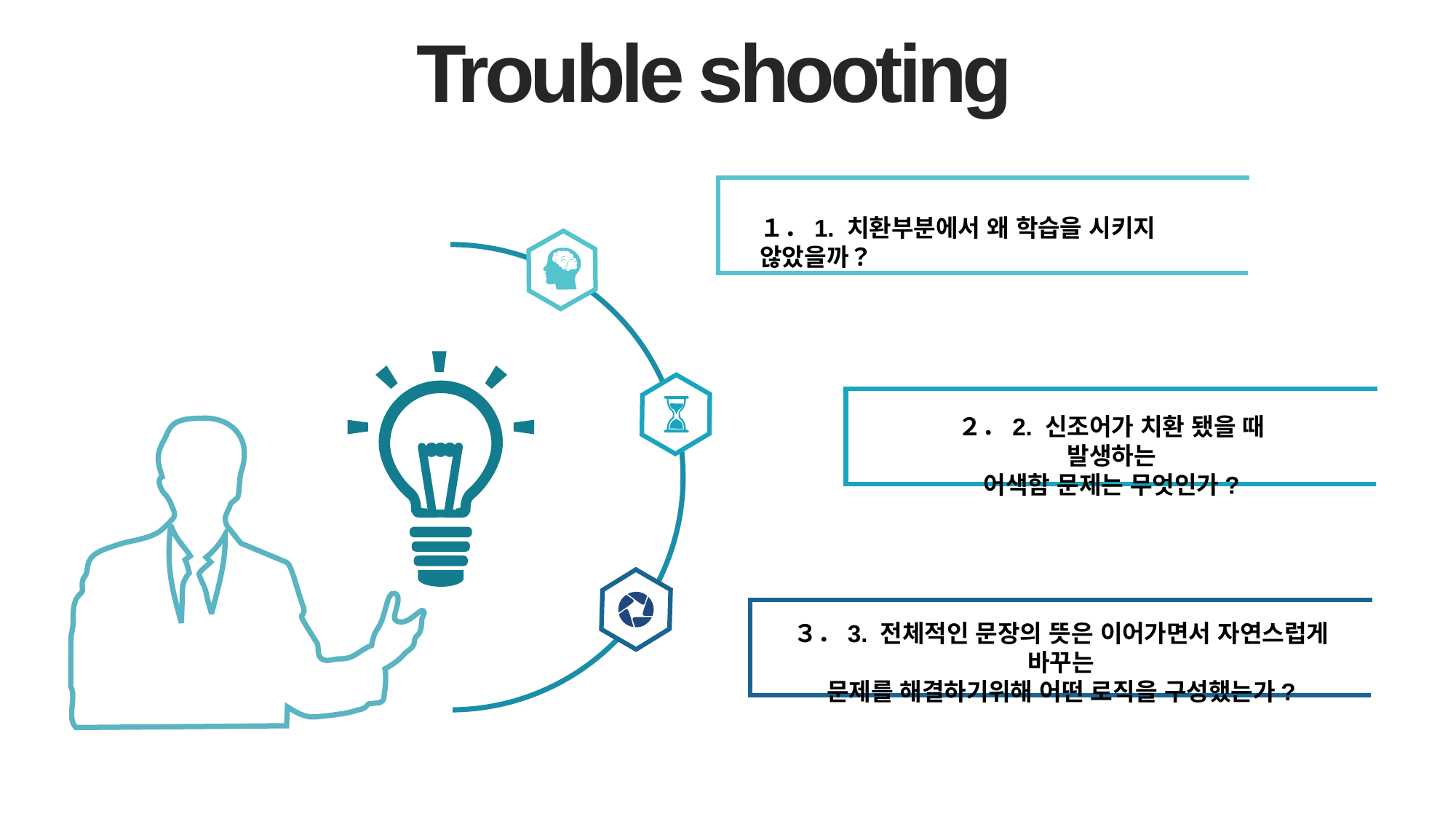

Trouble shooting

１．1. 치환부분에서 왜 학습을 시키지 않았을까？

２．2. 신조어가 치환 됐을 때 발생하는
어색함 문제는 무엇인가?

３．3. 전체적인 문장의 뜻은 이어가면서 자연스럽게 바꾸는
문제를 해결하기위해 어떤 로직을 구성했는가?